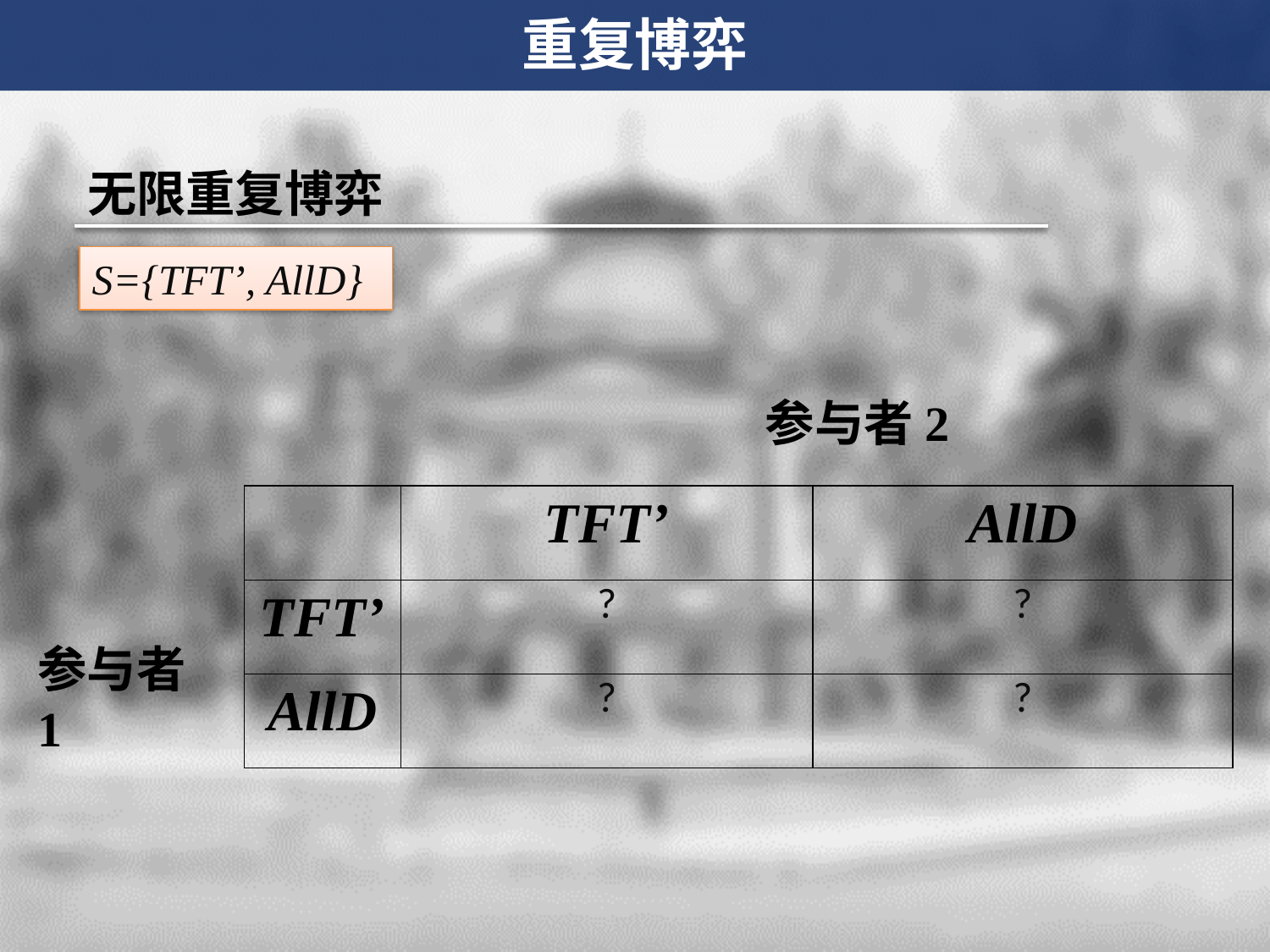

重复博弈

无限重复博弈
S={TFT’, AllD}
参与者2
|  | TFT’ | AllD |
| --- | --- | --- |
| TFT’ | ? | ? |
| AllD | ? | ? |
参与者1